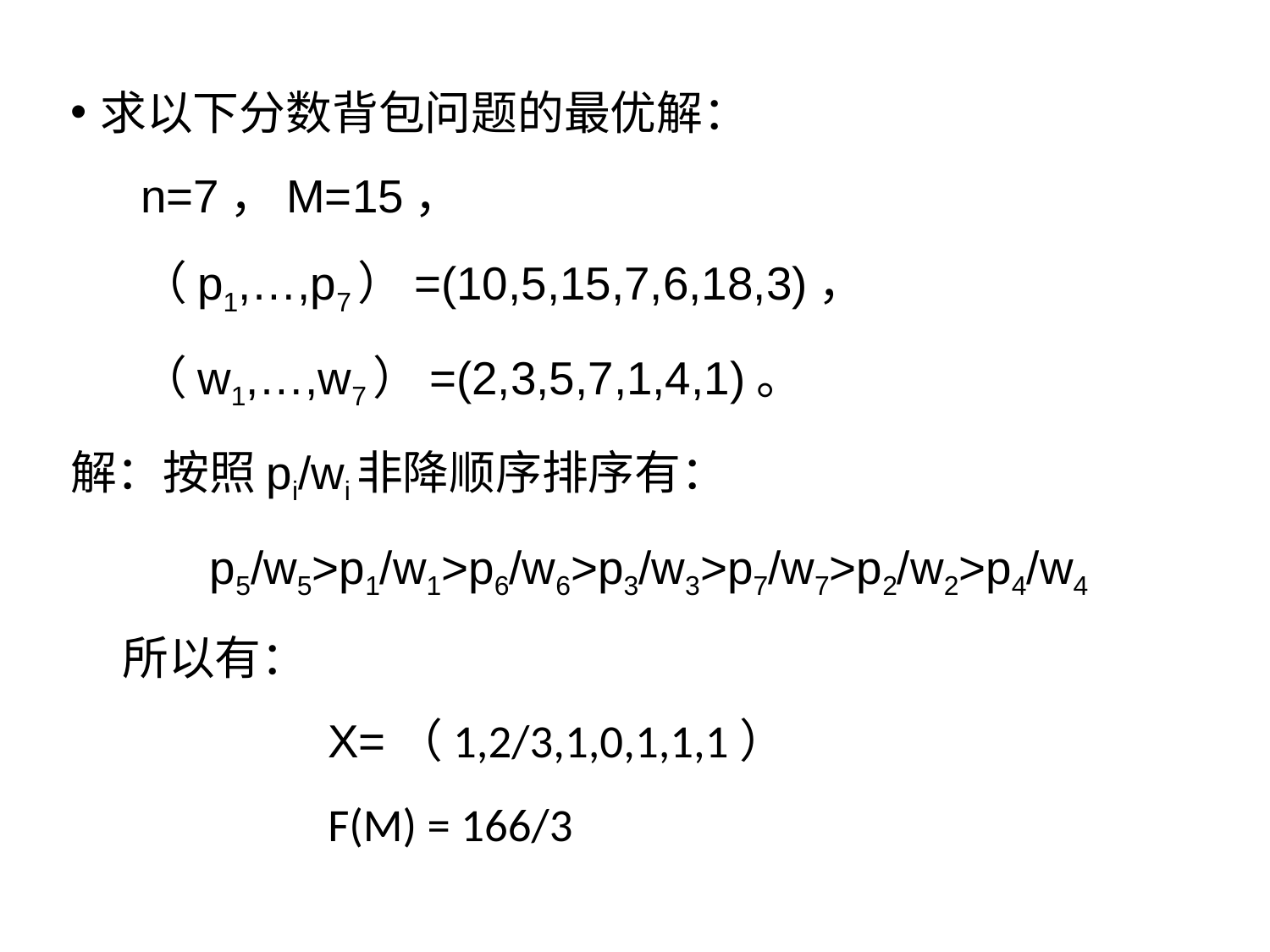

求以下分数背包问题的最优解：
n=7，M=15，
（p1,…,p7）=(10,5,15,7,6,18,3)，
（w1,…,w7）=(2,3,5,7,1,4,1)。
解：按照pi/wi非降顺序排序有：
p5/w5>p1/w1>p6/w6>p3/w3>p7/w7>p2/w2>p4/w4
    所以有：
X=（1,2/3,1,0,1,1,1）
F(M) = 166/3